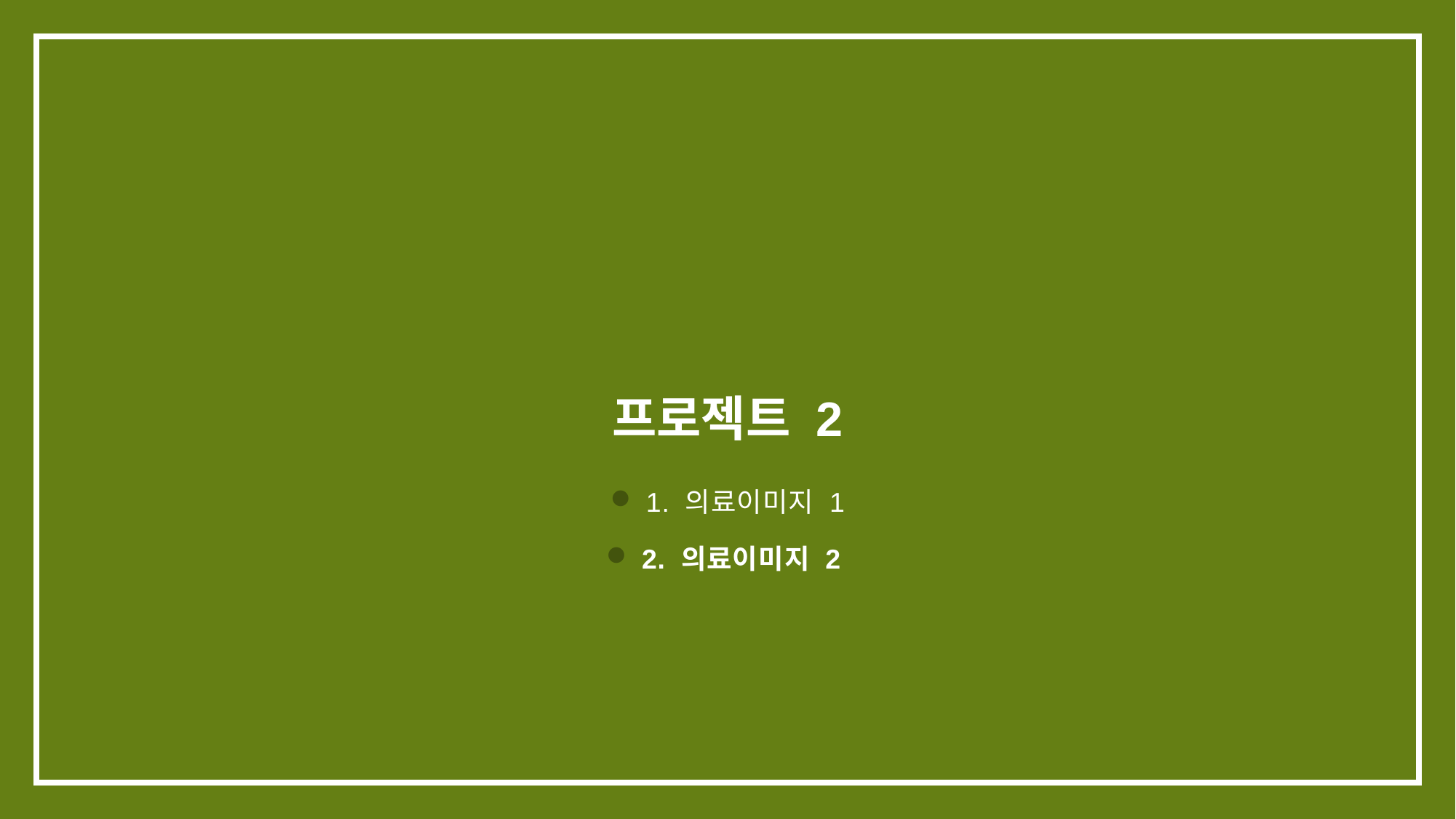

# 프로젝트 2
 1. 의료이미지 1
 2. 의료이미지 2